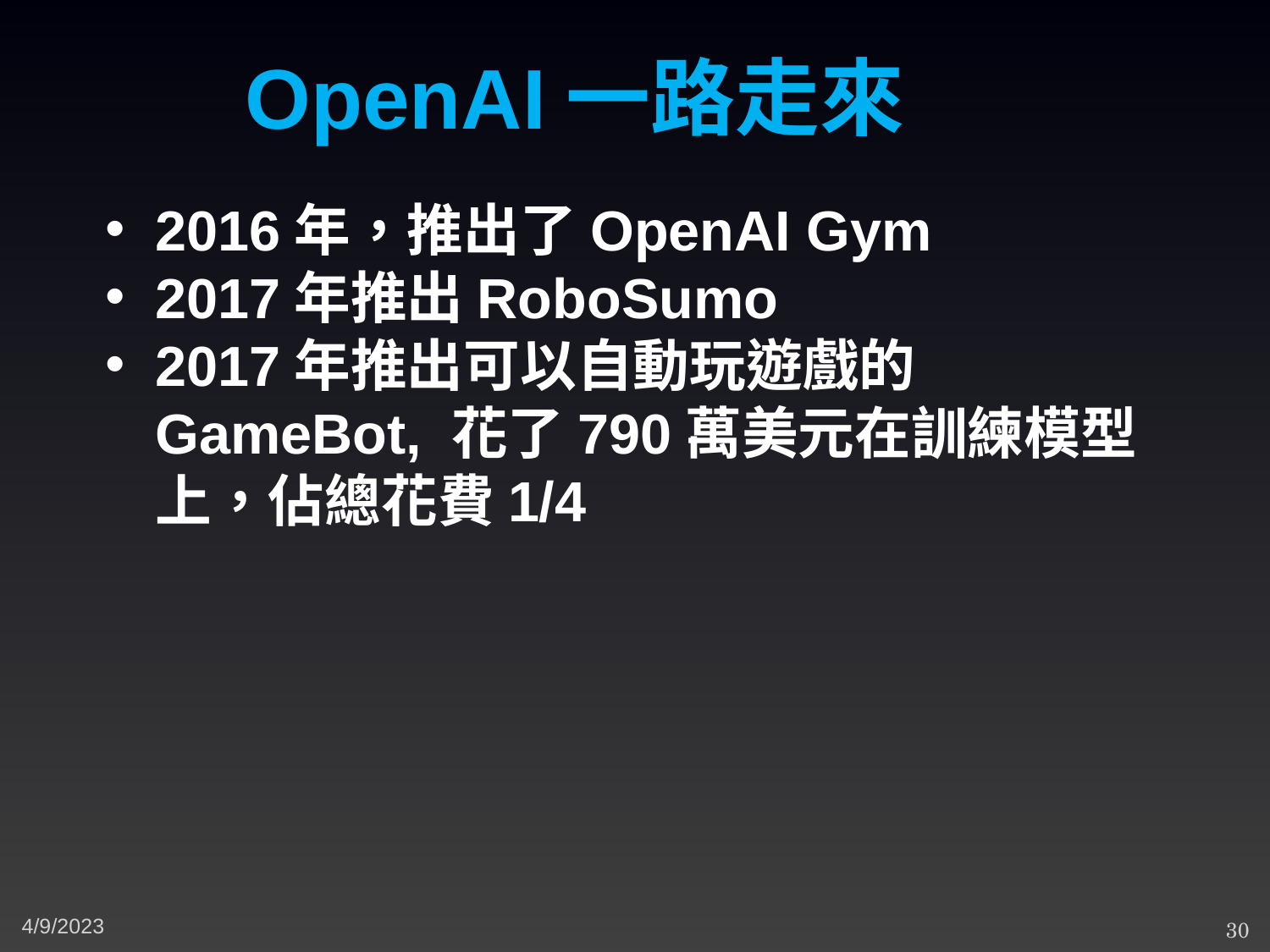

OpenAI一路走來
2016年，推出了OpenAI Gym
2017年推出RoboSumo
2017年推出可以自動玩遊戲的GameBot, 花了790萬美元在訓練模型上，佔總花費1/4
4/9/2023
30